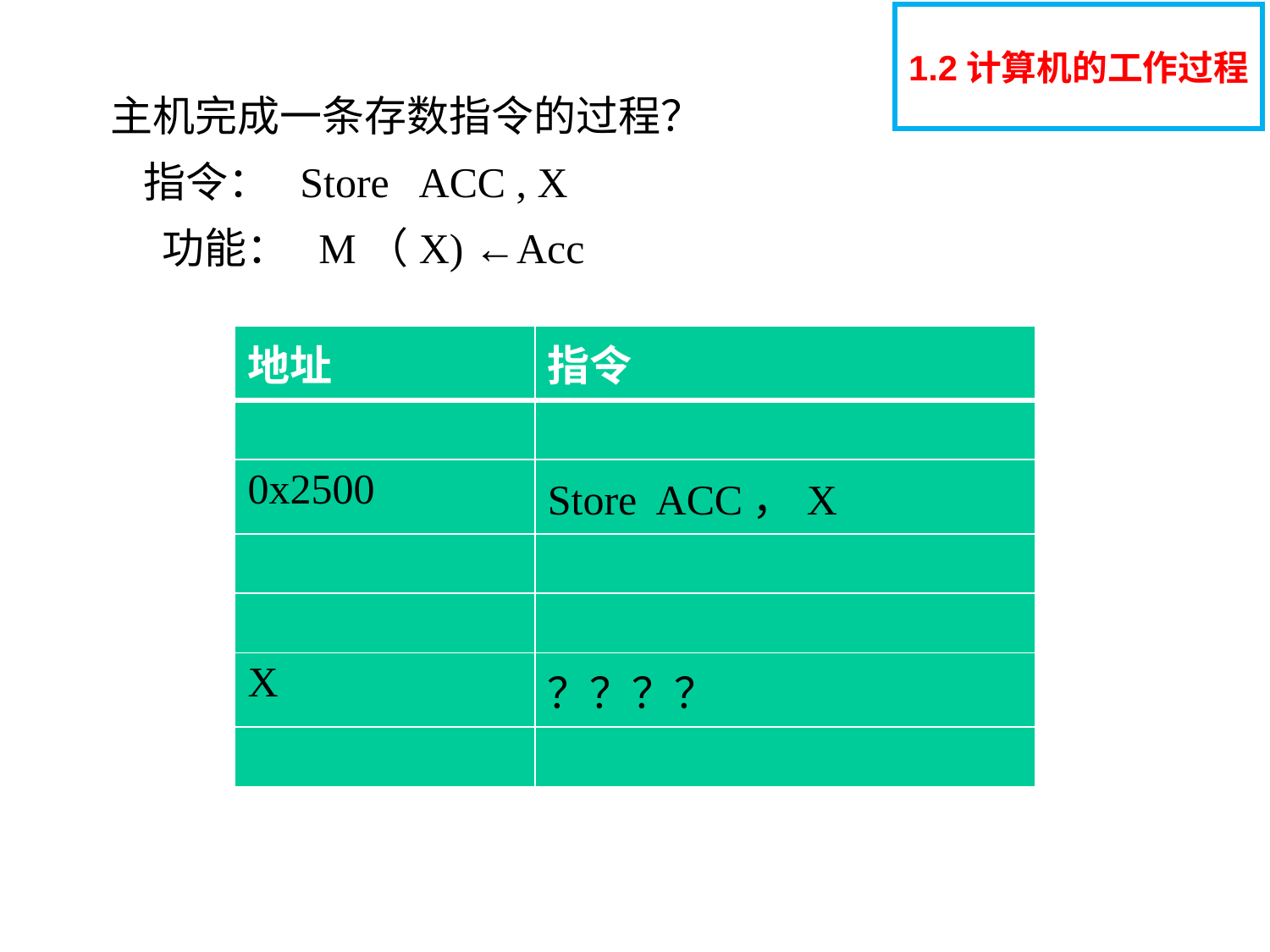

1.2计算机的工作过程
# 主机完成一条存数指令的过程？ 指令：  Store   ACC , X 功能：  M（X) ←Acc
| 地址 | 指令 |
| --- | --- |
|  |  |
| 0x2500 | Store ACC，X |
|  |  |
|  |  |
| X | ？？？？ |
|  |  |